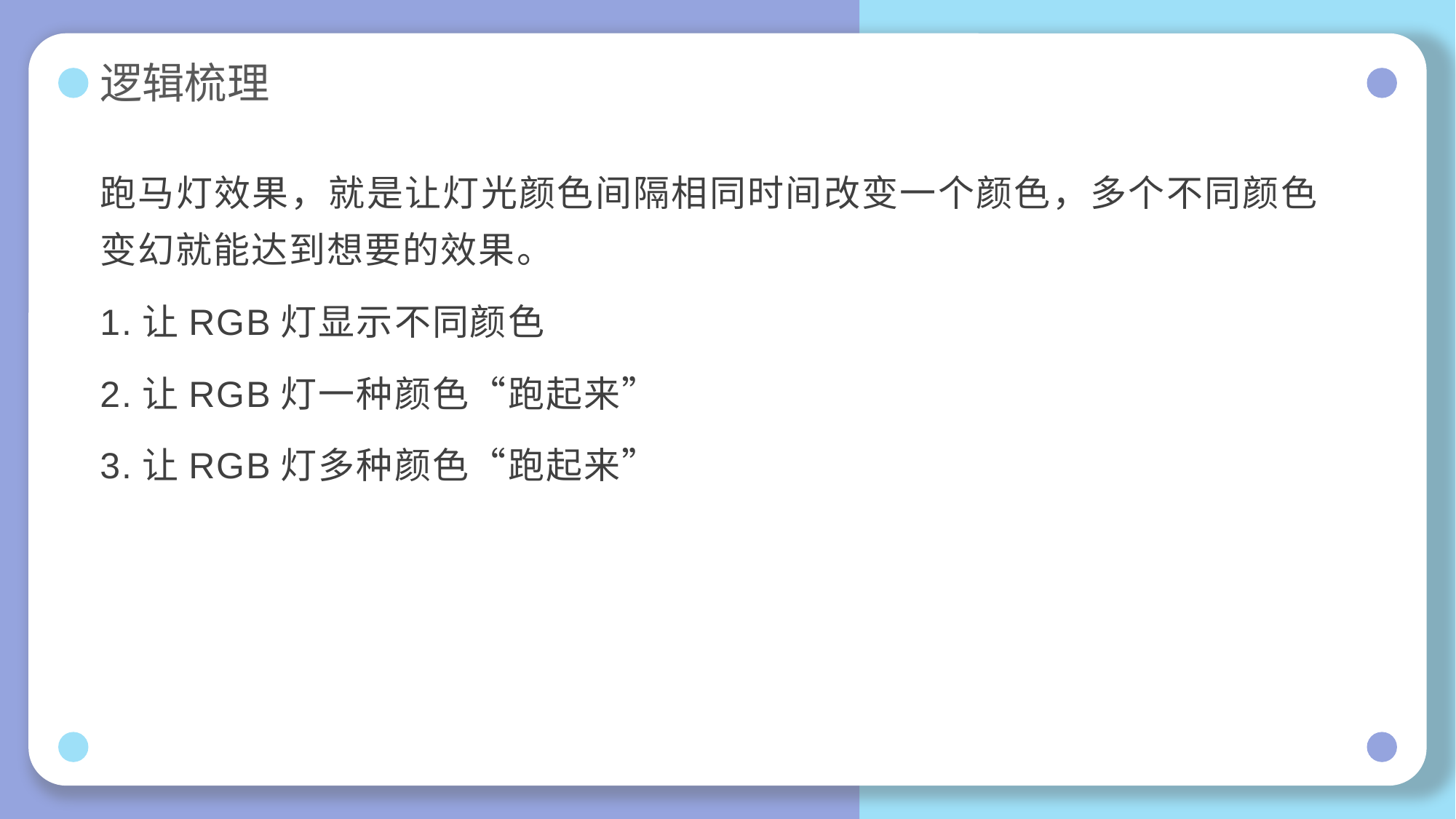

# 逻辑梳理
跑马灯效果，就是让灯光颜色间隔相同时间改变一个颜色，多个不同颜色变幻就能达到想要的效果。
1.让RGB灯显示不同颜色
2.让RGB灯一种颜色“跑起来”
3.让RGB灯多种颜色“跑起来”